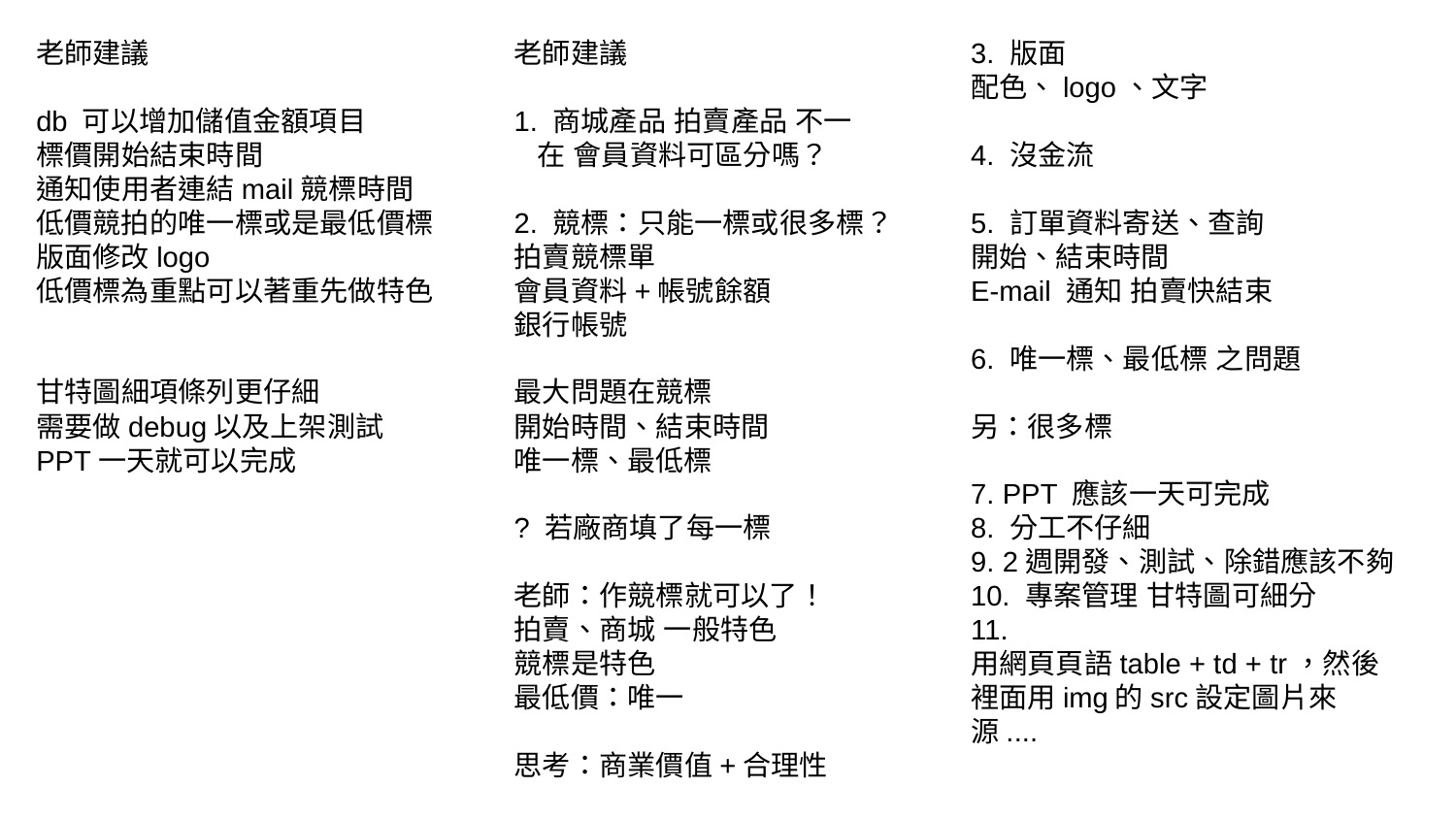

老師建議

db 可以增加儲值金額項目
標價開始結束時間
通知使用者連結mail競標時間
低價競拍的唯一標或是最低價標
版面修改logo
低價標為重點可以著重先做特色

甘特圖細項條列更仔細
需要做debug以及上架測試
PPT一天就可以完成

老師建議

1. 商城產品 拍賣產品 不一
  在 會員資料可區分嗎？

2. 競標：只能一標或很多標？
拍賣競標單
會員資料+帳號餘額
銀行帳號

最大問題在競標
開始時間、結束時間
唯一標、最低標

? 若廠商填了每一標

老師：作競標就可以了！
拍賣、商城 一般特色
競標是特色
最低價：唯一

思考：商業價值+合理性

3. 版面
配色、logo、文字

4. 沒金流

5. 訂單資料寄送、查詢
開始、結束時間
E-mail 通知 拍賣快結束

6. 唯一標、最低標 之問題

另：很多標

7. PPT 應該一天可完成
8. 分工不仔細
9. 2週開發、測試、除錯應該不夠
10. 專案管理 甘特圖可細分
11.
用網頁頁語table + td + tr，然後裡面用img的src設定圖片來源....